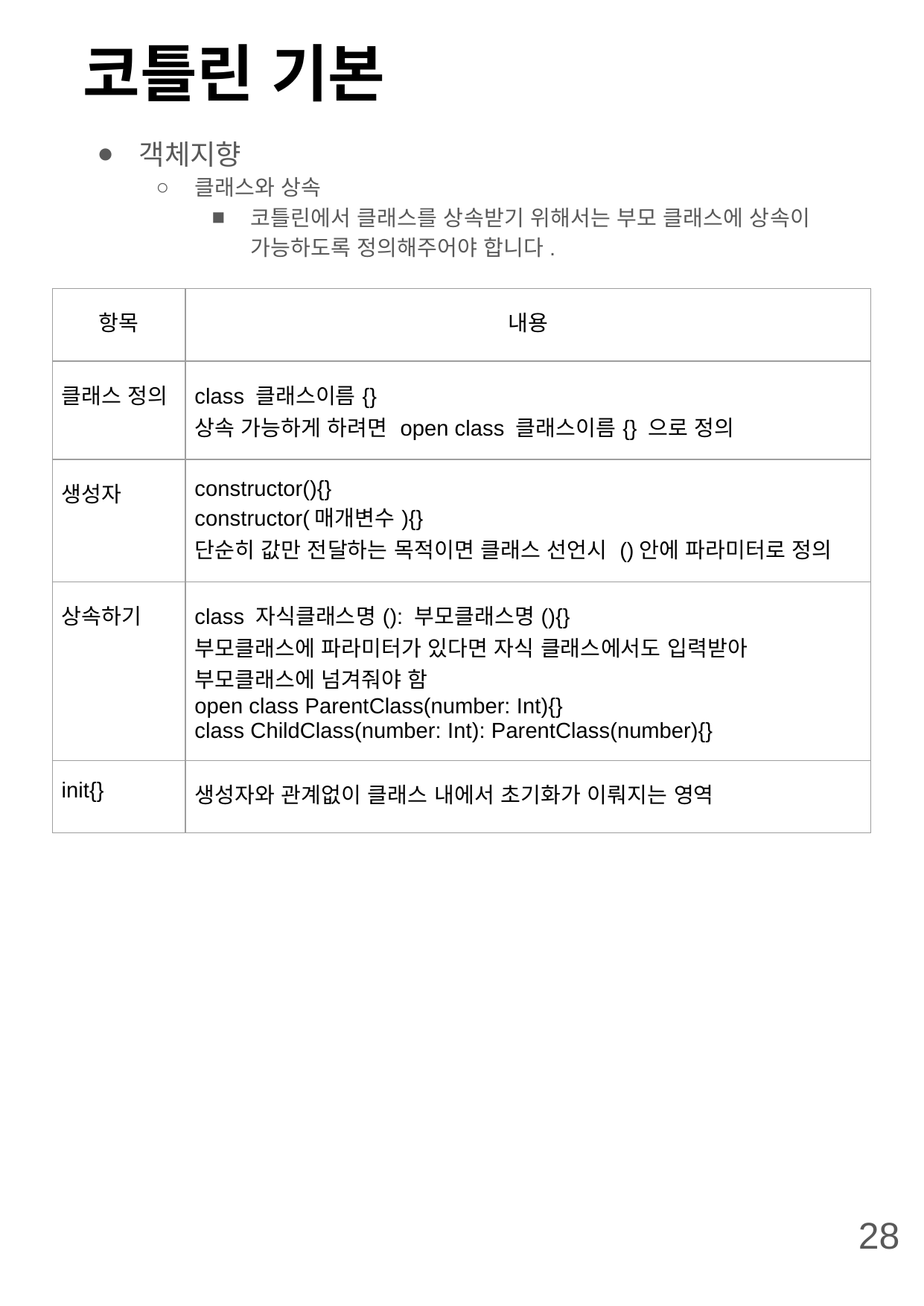

# 코틀린 기본
객체지향
클래스와 상속
코틀린에서 클래스를 상속받기 위해서는 부모 클래스에 상속이 가능하도록 정의해주어야 합니다.
| 항목 | 내용 |
| --- | --- |
| 클래스 정의 | class 클래스이름{} 상속 가능하게 하려면 open class 클래스이름{} 으로 정의 |
| 생성자 | constructor(){} constructor(매개변수){} 단순히 값만 전달하는 목적이면 클래스 선언시 ()안에 파라미터로 정의 |
| 상속하기 | class 자식클래스명(): 부모클래스명(){} 부모클래스에 파라미터가 있다면 자식 클래스에서도 입력받아 부모클래스에 넘겨줘야 함 open class ParentClass(number: Int){} class ChildClass(number: Int): ParentClass(number){} |
| init{} | 생성자와 관계없이 클래스 내에서 초기화가 이뤄지는 영역 |
28